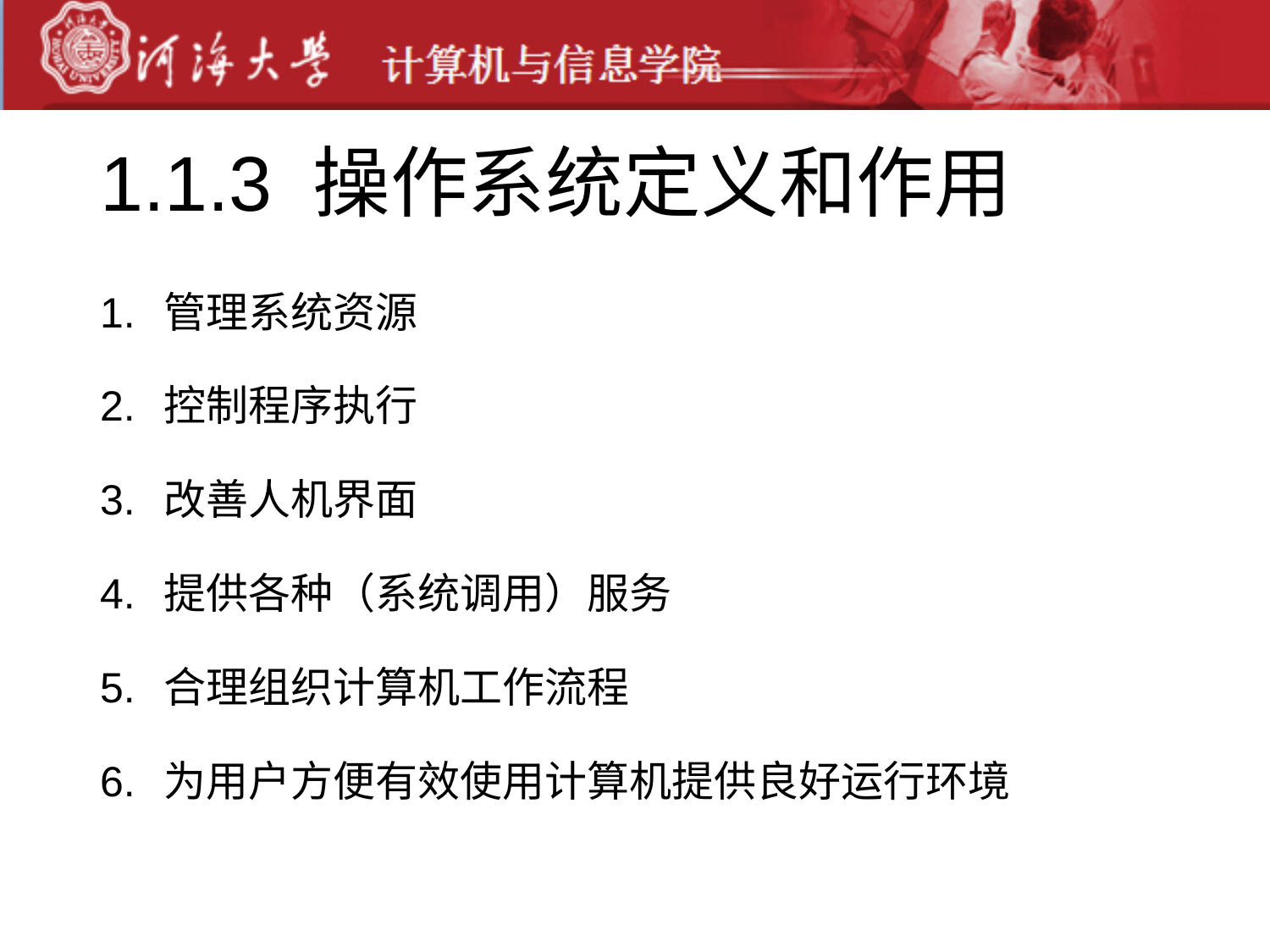

# 1.1.3 操作系统定义和作用
管理系统资源
控制程序执行
改善人机界面
提供各种（系统调用）服务
合理组织计算机工作流程
为用户方便有效使用计算机提供良好运行环境